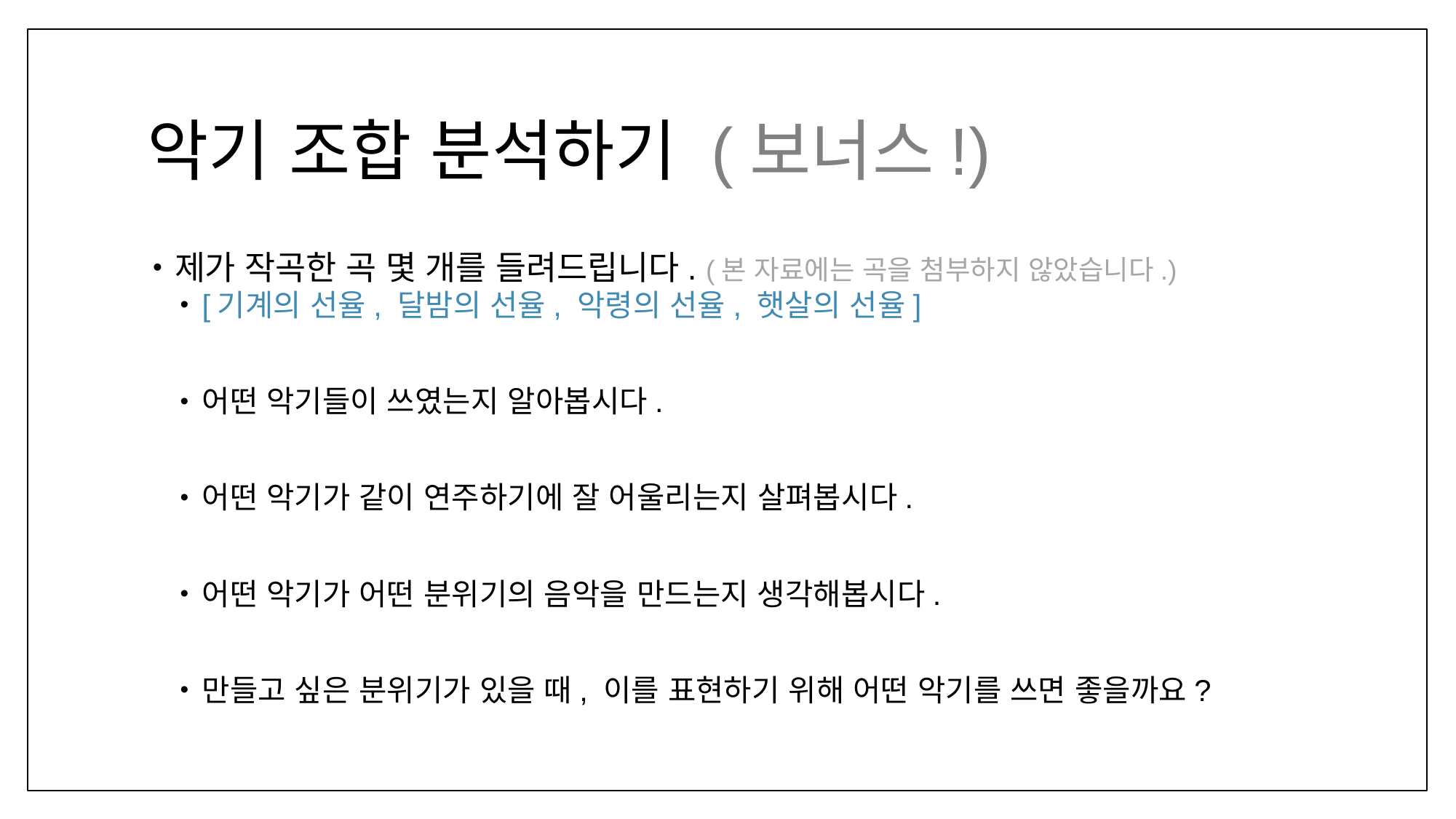

# 악기 조합 분석하기 (보너스!)
제가 작곡한 곡 몇 개를 들려드립니다. (본 자료에는 곡을 첨부하지 않았습니다.)
[기계의 선율, 달밤의 선율, 악령의 선율, 햇살의 선율]

어떤 악기들이 쓰였는지 알아봅시다.

어떤 악기가 같이 연주하기에 잘 어울리는지 살펴봅시다.

어떤 악기가 어떤 분위기의 음악을 만드는지 생각해봅시다.

만들고 싶은 분위기가 있을 때, 이를 표현하기 위해 어떤 악기를 쓰면 좋을까요?